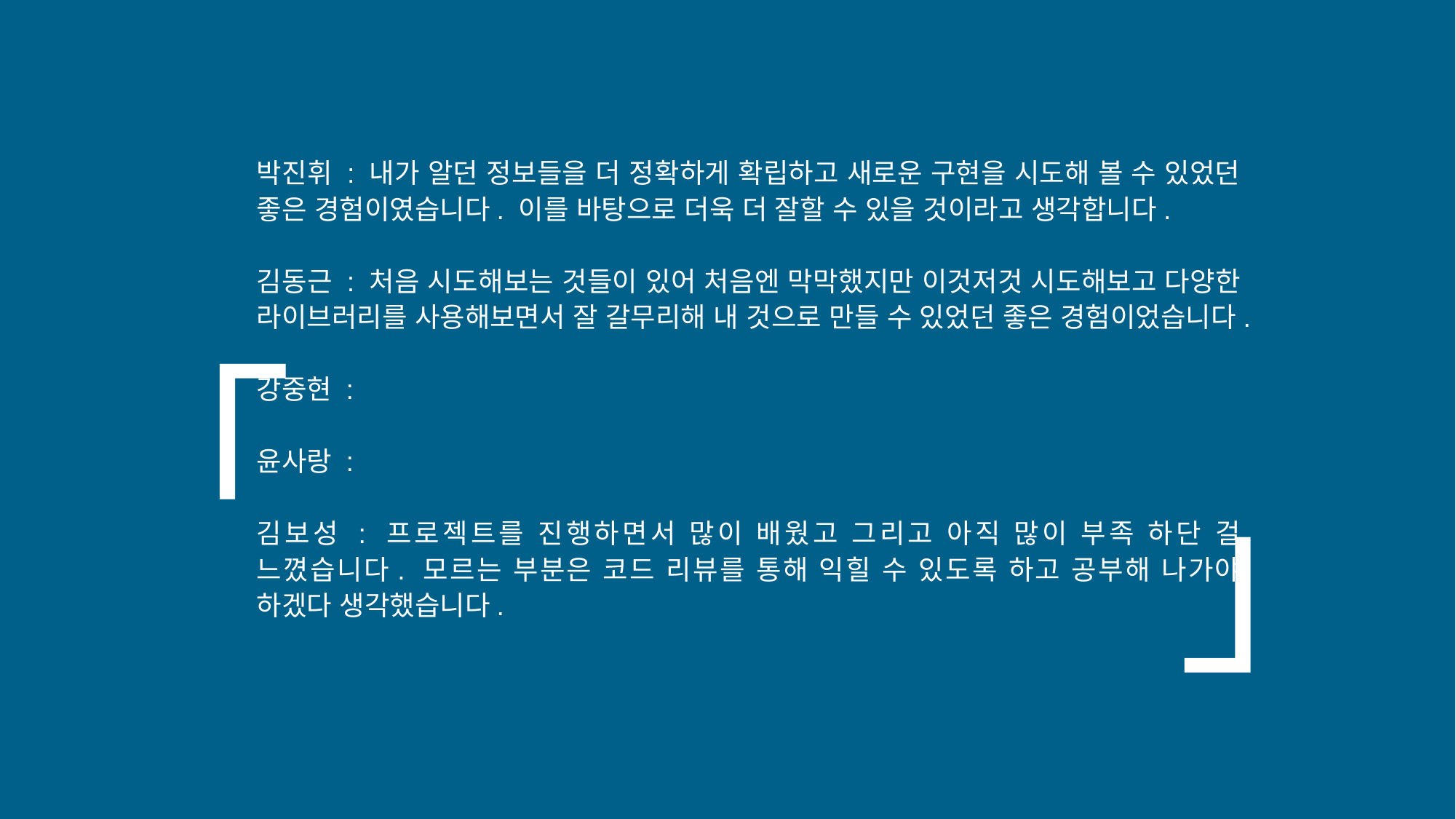

「
박진휘 : 내가 알던 정보들을 더 정확하게 확립하고 새로운 구현을 시도해 볼 수 있었던 좋은 경험이였습니다. 이를 바탕으로 더욱 더 잘할 수 있을 것이라고 생각합니다.

김동근 : 처음 시도해보는 것들이 있어 처음엔 막막했지만 이것저것 시도해보고 다양한 라이브러리를 사용해보면서 잘 갈무리해 내 것으로 만들 수 있었던 좋은 경험이었습니다.

강중현 :

윤사랑 :

김보성 : 프로젝트를 진행하면서 많이 배웠고 그리고 아직 많이 부족 하단 걸 느꼈습니다. 모르는 부분은 코드 리뷰를 통해 익힐 수 있도록 하고 공부해 나가야 하겠다 생각했습니다.
」